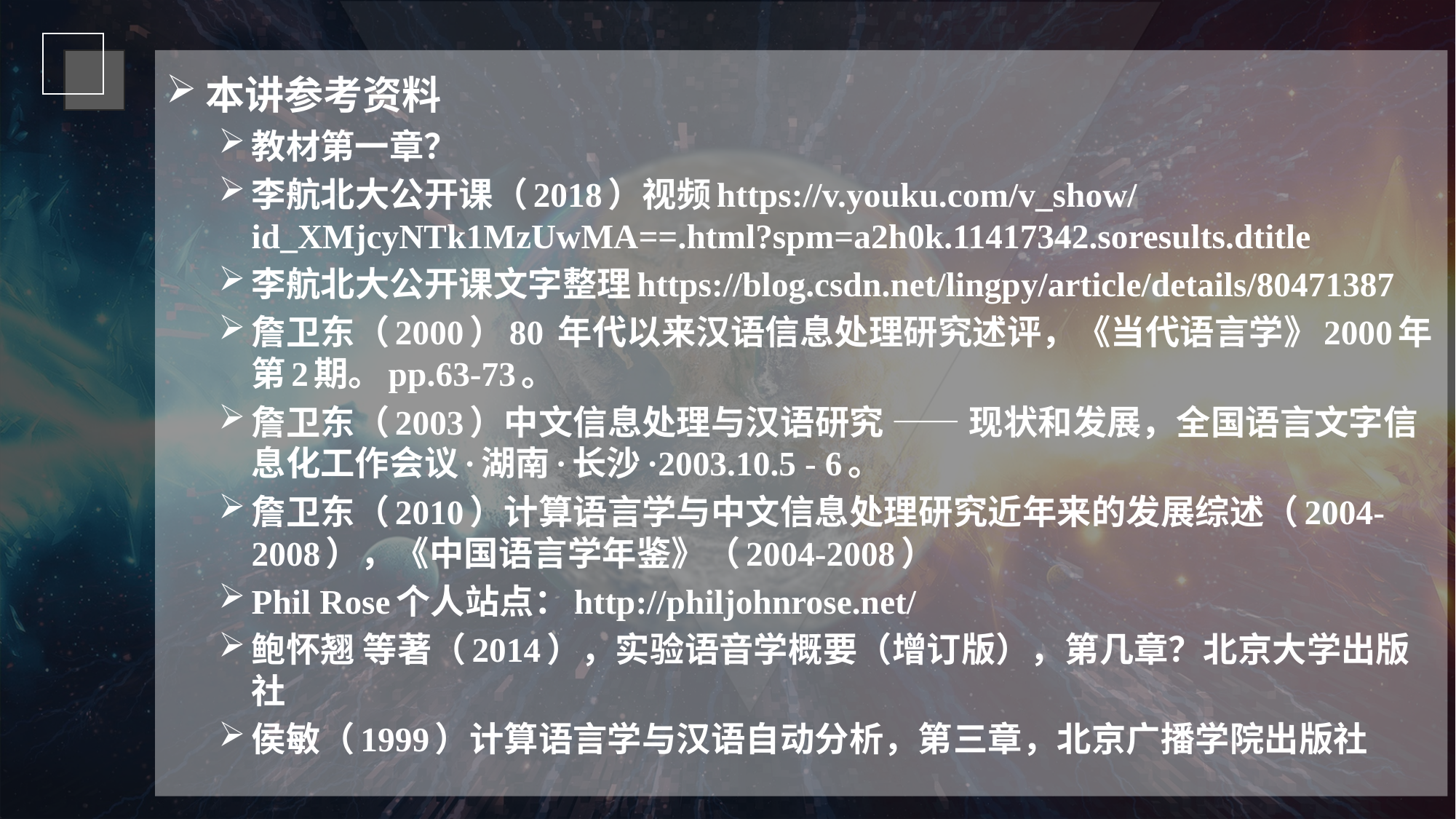

本讲参考资料
教材第一章？
李航北大公开课（2018）视频https://v.youku.com/v_show/id_XMjcyNTk1MzUwMA==.html?spm=a2h0k.11417342.soresults.dtitle
李航北大公开课文字整理https://blog.csdn.net/lingpy/article/details/80471387
詹卫东（2000）80 年代以来汉语信息处理研究述评，《当代语言学》2000年第2期。pp.63-73。
詹卫东（2003）中文信息处理与汉语研究 —— 现状和发展，全国语言文字信息化工作会议·湖南·长沙·2003.10.5 - 6。
詹卫东（2010）计算语言学与中文信息处理研究近年来的发展综述（2004-2008），《中国语言学年鉴》（2004-2008）
Phil Rose个人站点：http://philjohnrose.net/
鲍怀翘 等著（2014），实验语音学概要（增订版），第几章？北京大学出版社
侯敏（1999）计算语言学与汉语自动分析，第三章，北京广播学院出版社